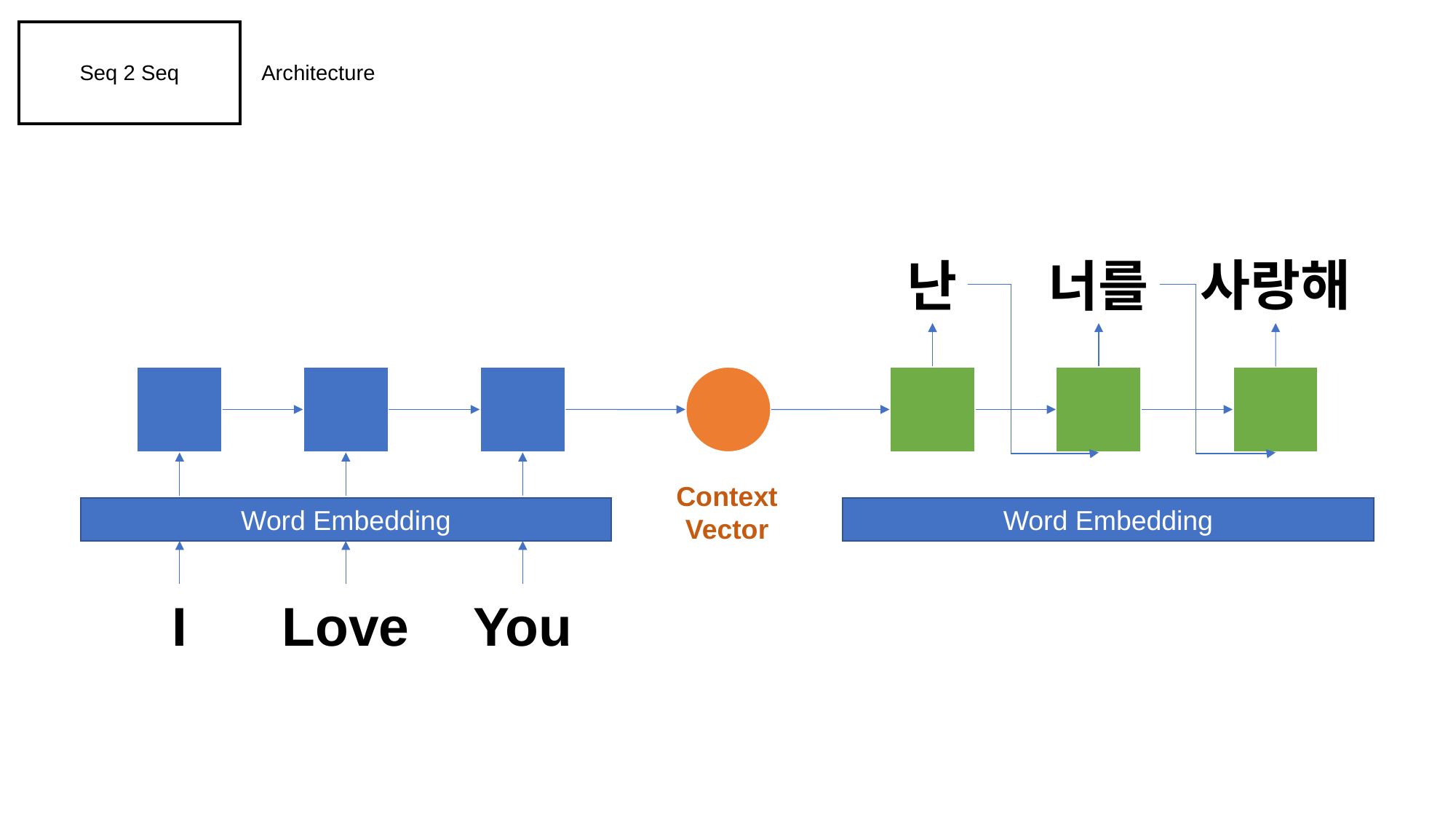

Seq 2 Seq
 Architecture
사랑해
너를
난

Context
Vector
Word Embedding
Word Embedding
I
Love
You